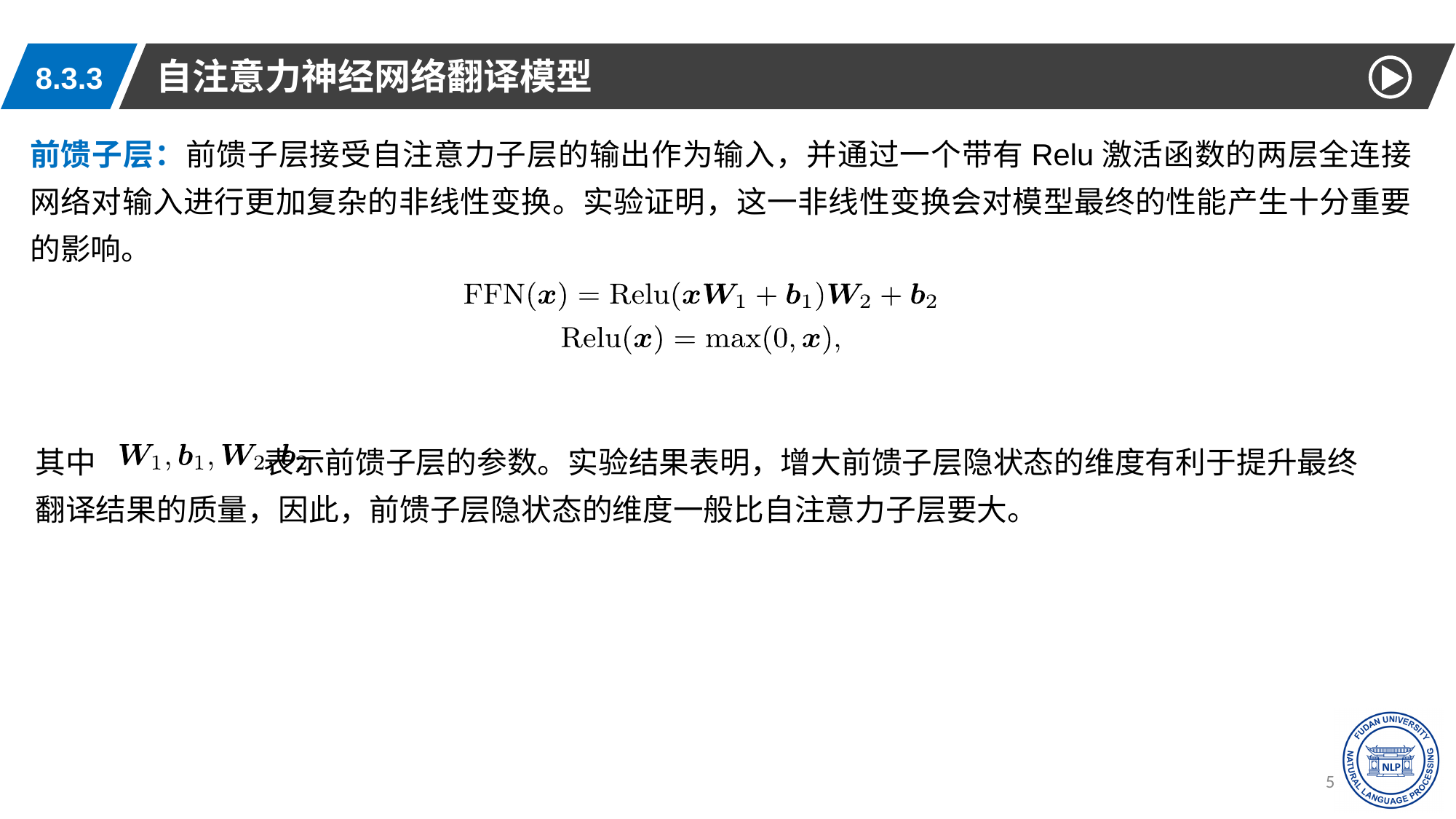

自注意力神经网络翻译模型
8.3.3

前馈子层：前馈子层接受自注意力子层的输出作为输入，并通过一个带有Relu激活函数的两层全连接网络对输入进行更加复杂的非线性变换。实验证明，这一非线性变换会对模型最终的性能产生十分重要的影响。

其中                         表示前馈子层的参数。实验结果表明，增大前馈子层隐状态的维度有利于提升最终翻译结果的质量，因此，前馈子层隐状态的维度一般比自注意力子层要大。

59